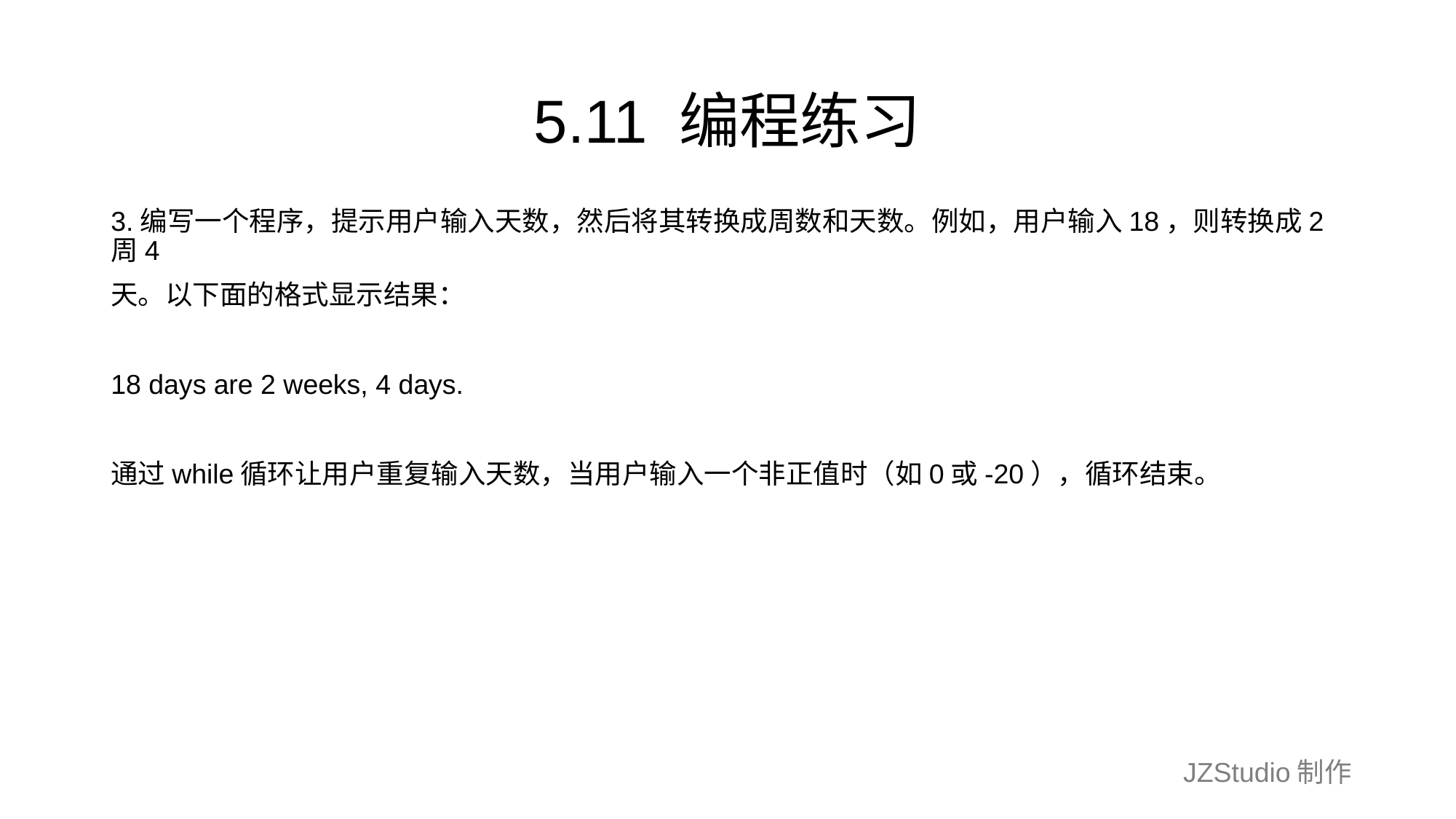

# 5.11 编程练习
3.编写一个程序，提示用户输入天数，然后将其转换成周数和天数。例如，用户输入18，则转换成2周4
天。以下面的格式显示结果：

18 days are 2 weeks, 4 days.

通过while循环让用户重复输入天数，当用户输入一个非正值时（如0或-20），循环结束。